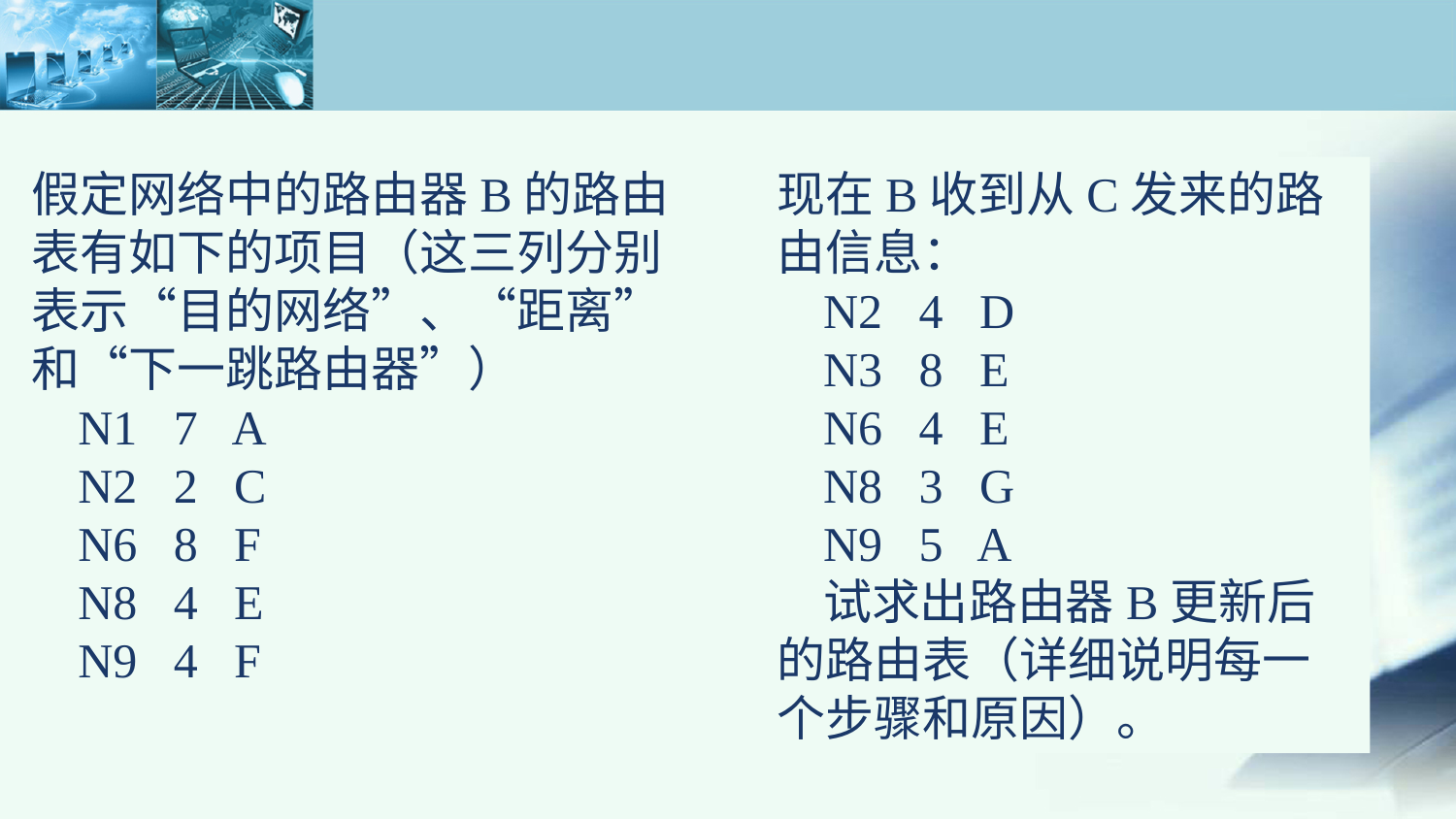

假定网络中的路由器B的路由表有如下的项目（这三列分别表示“目的网络”、“距离”和“下一跳路由器”）
N1   7   A
N2   2   C
N6   8   F
N8   4   E
N9   4   F
现在B收到从C发来的路由信息：
N2   4   D
N3   8   E
N6   4   E
N8   3   G
N9   5   A
试求出路由器B更新后的路由表（详细说明每一个步骤和原因）。